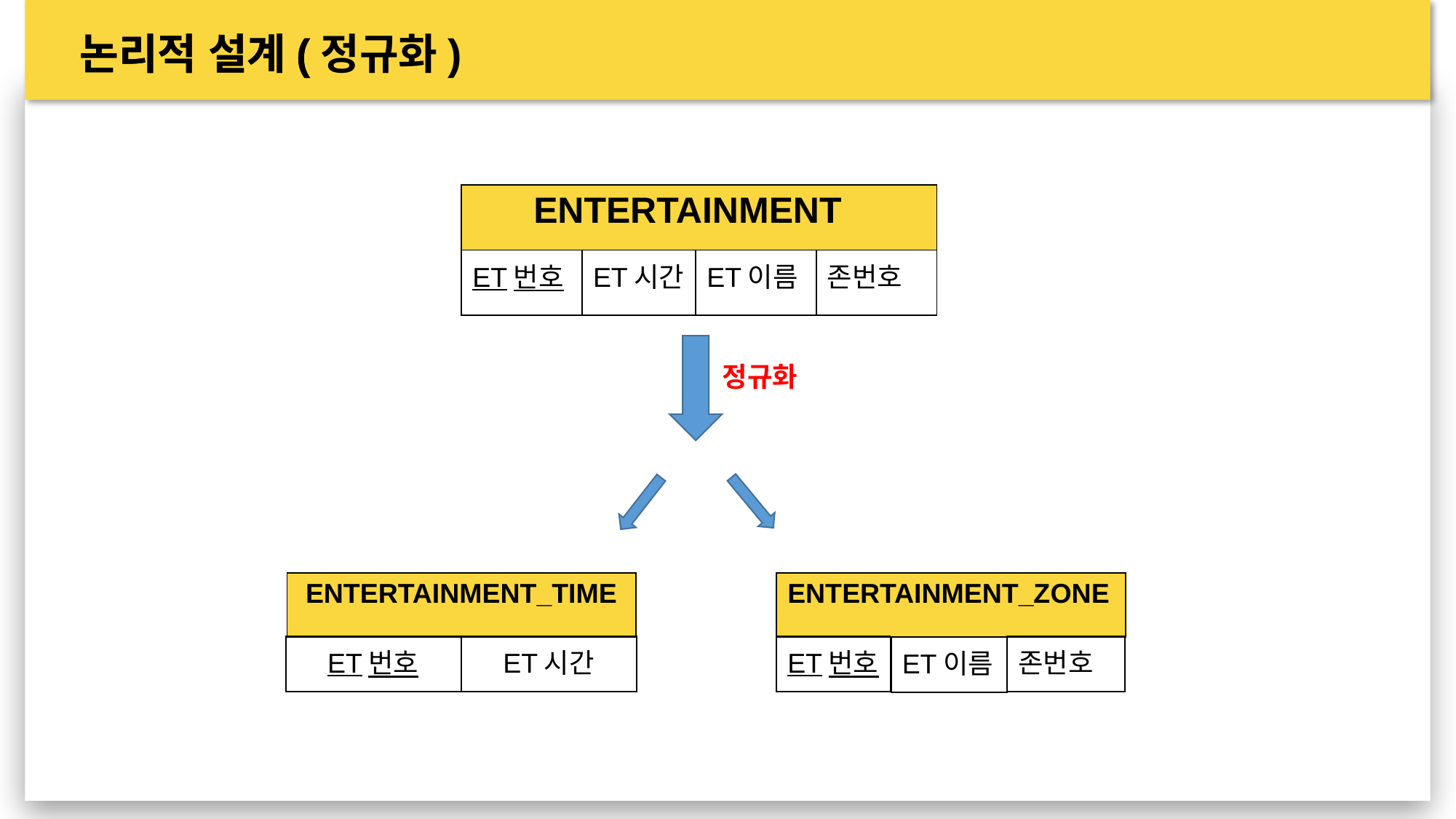

논리적 설계(정규화)
논리적 설계(

| ENTERTAINMENT |
| --- |
| ET번호 |
| --- |
| ET시간 |
| --- |
| ET이름 |
| --- |
| 존번호 |
| --- |

정규화

| ENTERTAINMENT\_TIME |
| --- |
| ENTERTAINMENT\_ZONE |
| --- |
| ET시간 |
| --- |
| 존번호 |
| --- |
| ET번호 |
| --- |
| ET번호 |
| --- |
| ET이름 |
| --- |